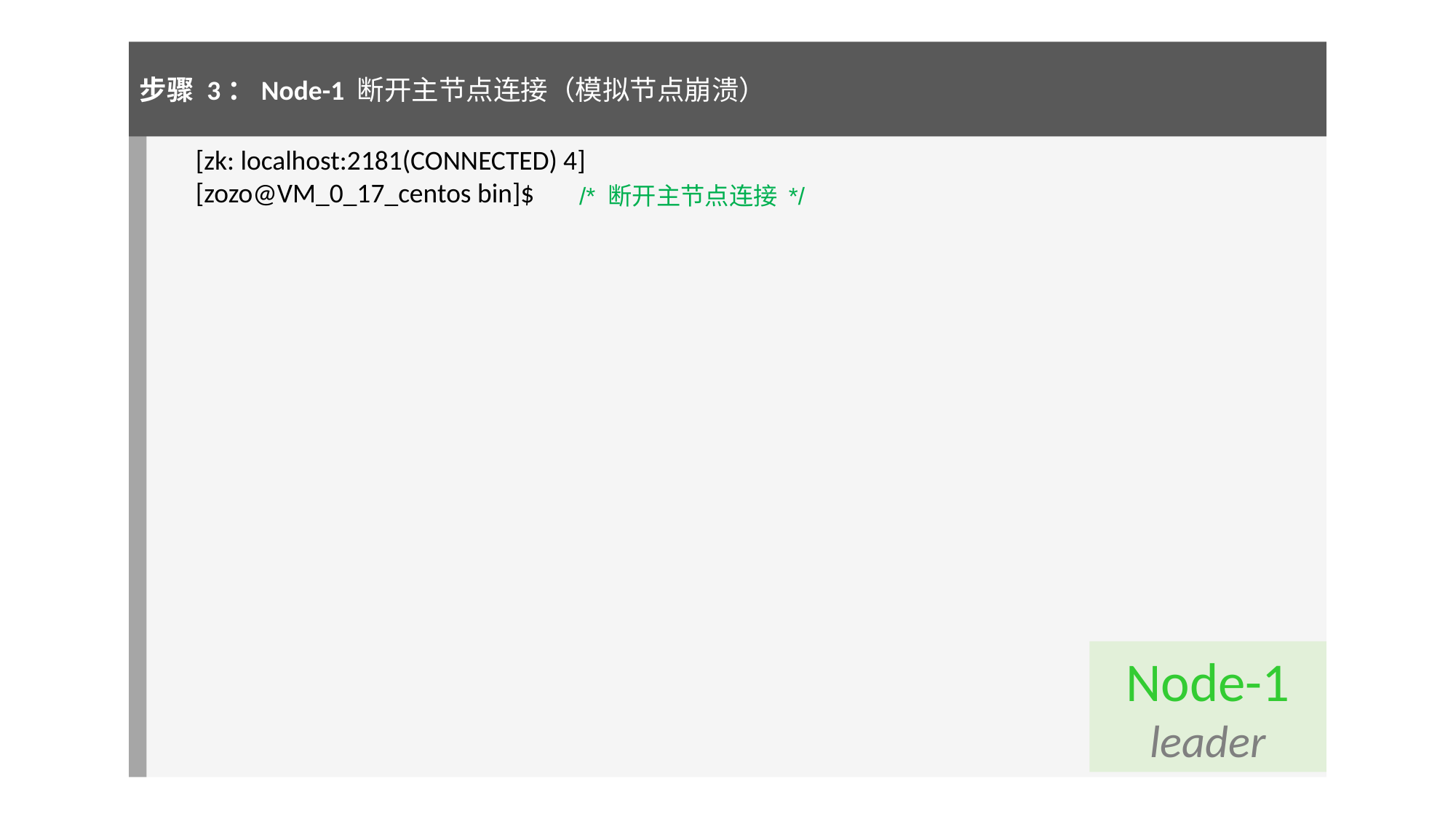

步骤 3：Node-1 断开主节点连接（模拟节点崩溃）

[zk: localhost:2181(CONNECTED) 4]
[zozo@VM_0_17_centos bin]$
/* 断开主节点连接 */
Node-1
leader